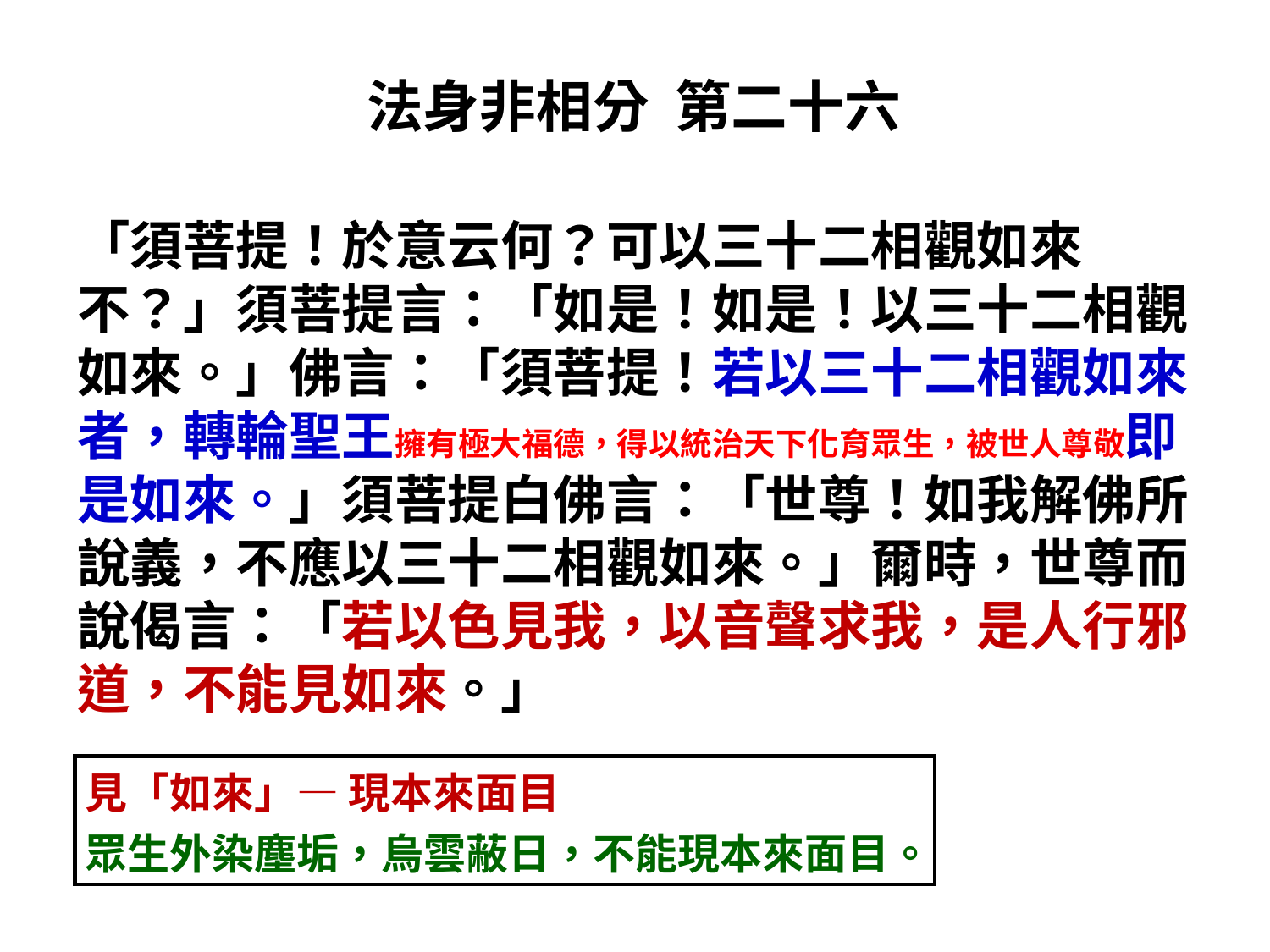

法身非相分  第二十六
「須菩提！於意云何？可以三十二相觀如來不？」須菩提言：「如是！如是！以三十二相觀如來。」佛言：「須菩提！若以三十二相觀如來者，轉輪聖王擁有極大福德，得以統治天下化育眾生，被世人尊敬即是如來。」須菩提白佛言：「世尊！如我解佛所說義，不應以三十二相觀如來。」爾時，世尊而說偈言：「若以色見我，以音聲求我，是人行邪道，不能見如來。」
見「如來」— 現本來面目
眾生外染塵垢，烏雲蔽日，不能現本來面目。